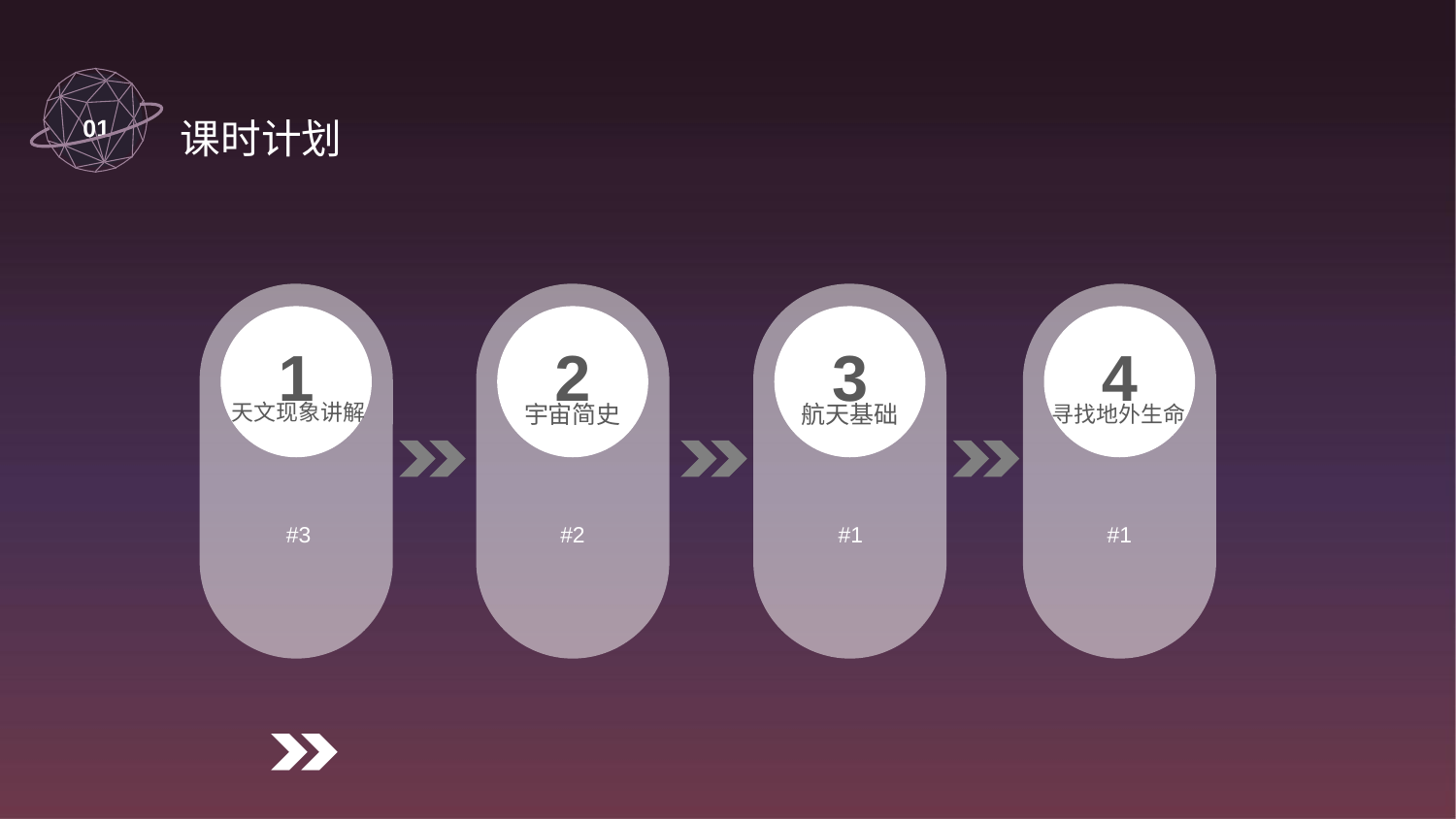

01

课时计划
1

天文现象讲解
#3
2

宇宙简史
#2
3

航天基础
#1
4

寻找地外生命
#1